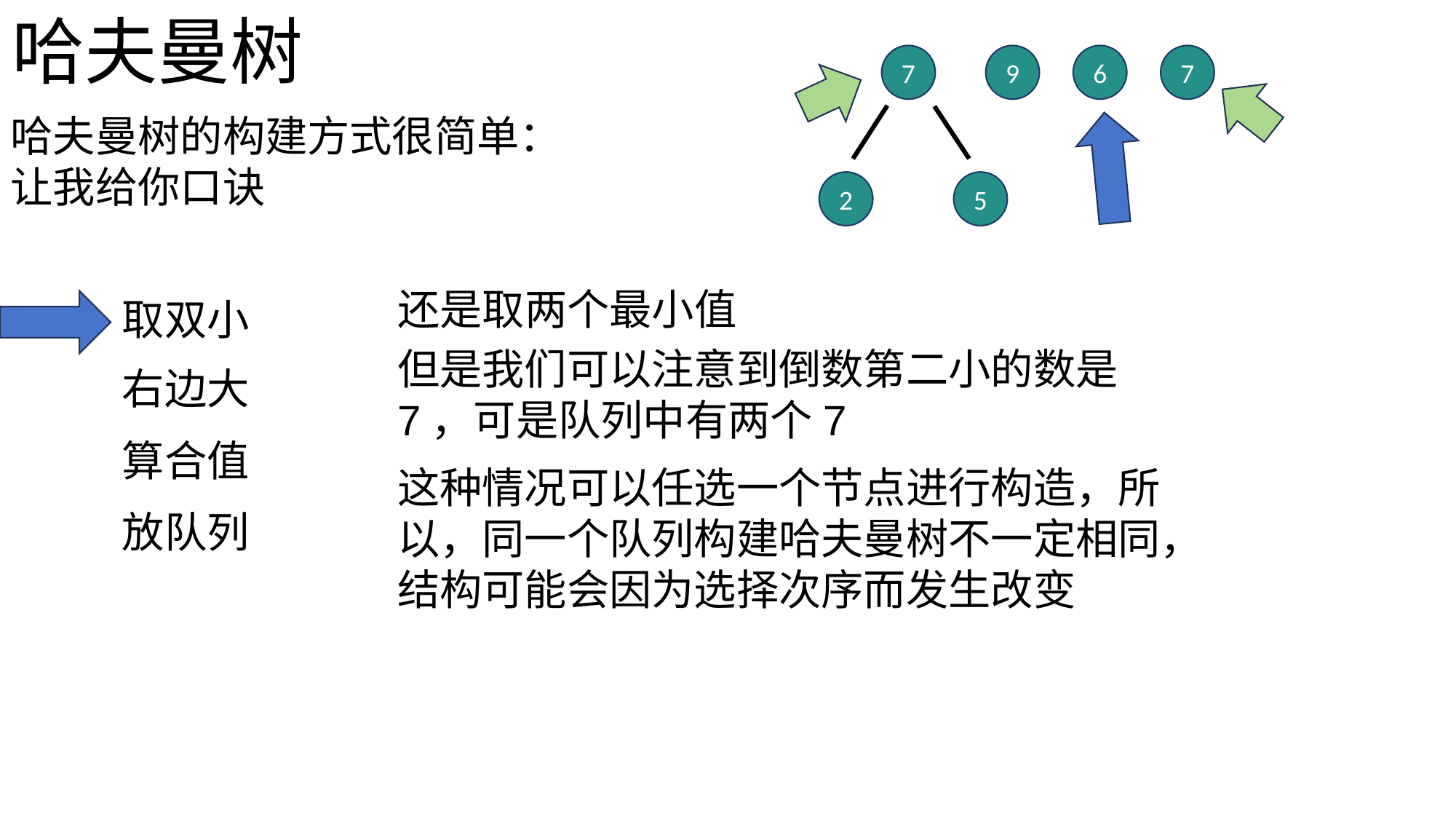

哈夫曼树
7
9
6
7

哈夫曼树的构建方式很简单：让我给你口诀

2
5
还是取两个最小值
取双小

但是我们可以注意到倒数第二小的数是7，可是队列中有两个7
右边大
算合值
这种情况可以任选一个节点进行构造，所以，同一个队列构建哈夫曼树不一定相同，结构可能会因为选择次序而发生改变
放队列